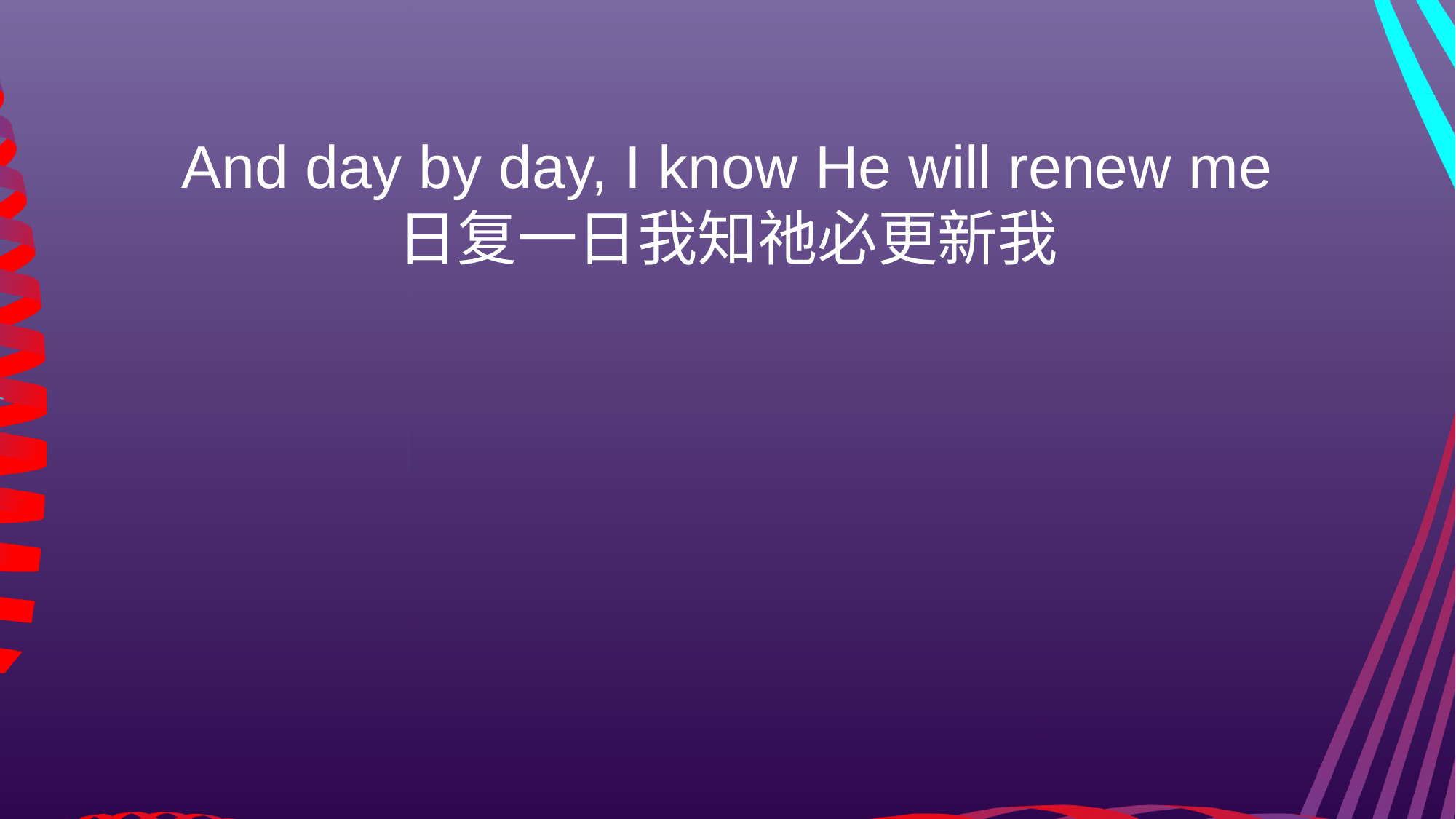

And day by day, I know He will renew me
日复一日我知祂必更新我